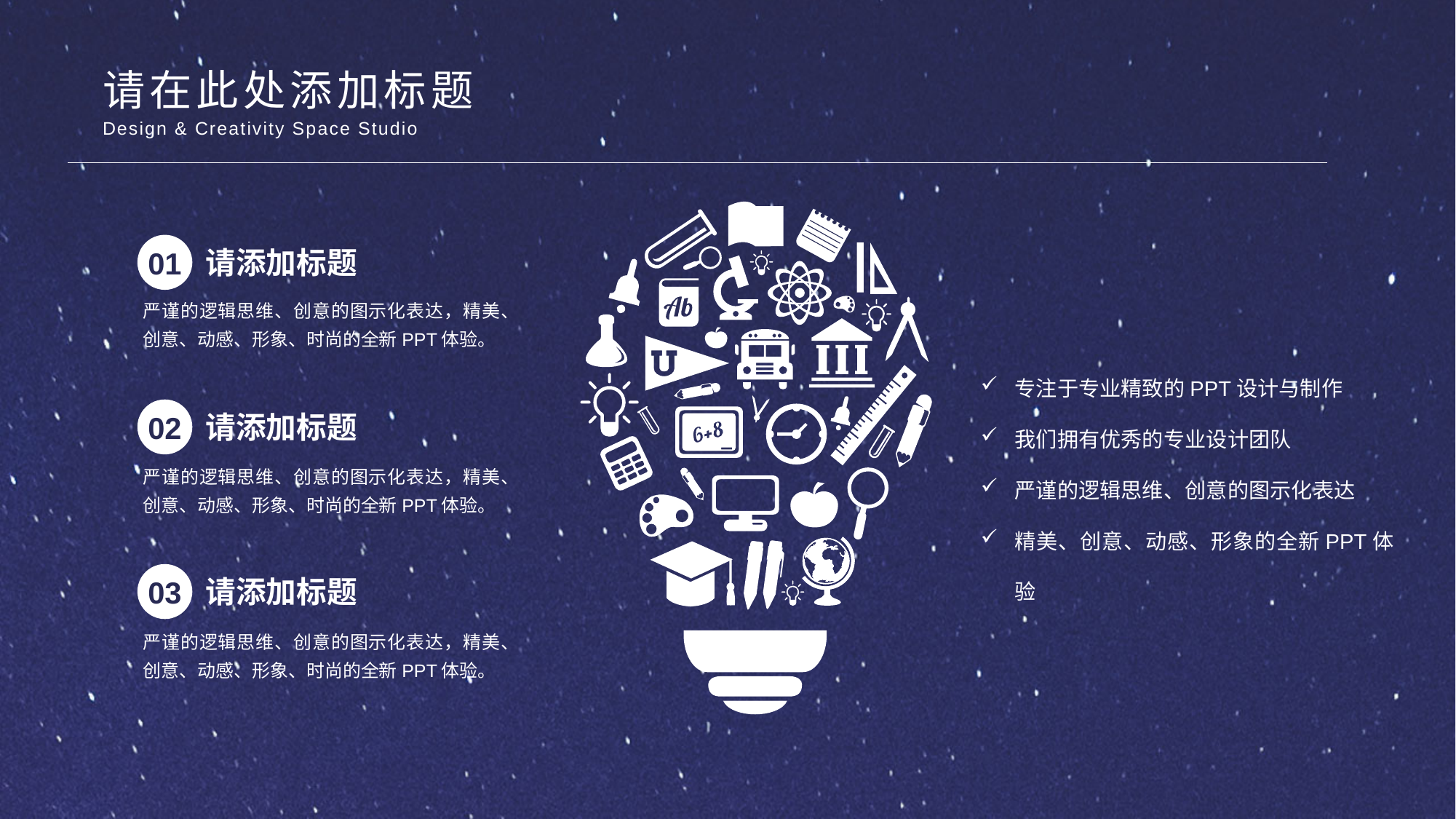

请在此处添加标题
Design & Creativity Space Studio

01
请添加标题
严谨的逻辑思维、创意的图示化表达，精美、创意、动感、形象、时尚的全新PPT体验。
专注于专业精致的PPT设计与制作
我们拥有优秀的专业设计团队
严谨的逻辑思维、创意的图示化表达
精美、创意、动感、形象的全新PPT体验
02
请添加标题
严谨的逻辑思维、创意的图示化表达，精美、创意、动感、形象、时尚的全新PPT体验。
03
请添加标题
严谨的逻辑思维、创意的图示化表达，精美、创意、动感、形象、时尚的全新PPT体验。